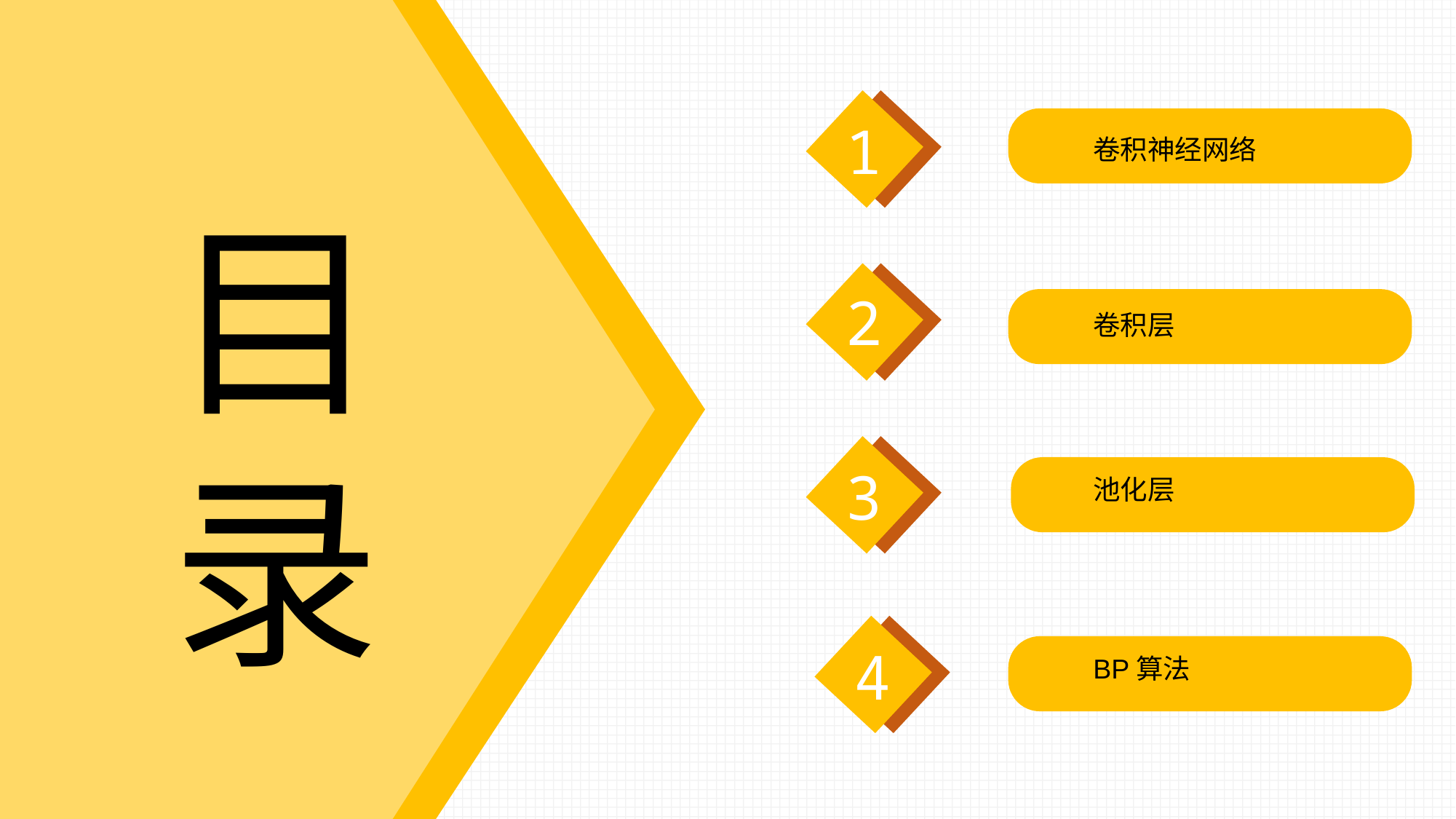

1
卷积神经网络
目录
2

卷积层

3

池化层

4

BP算法